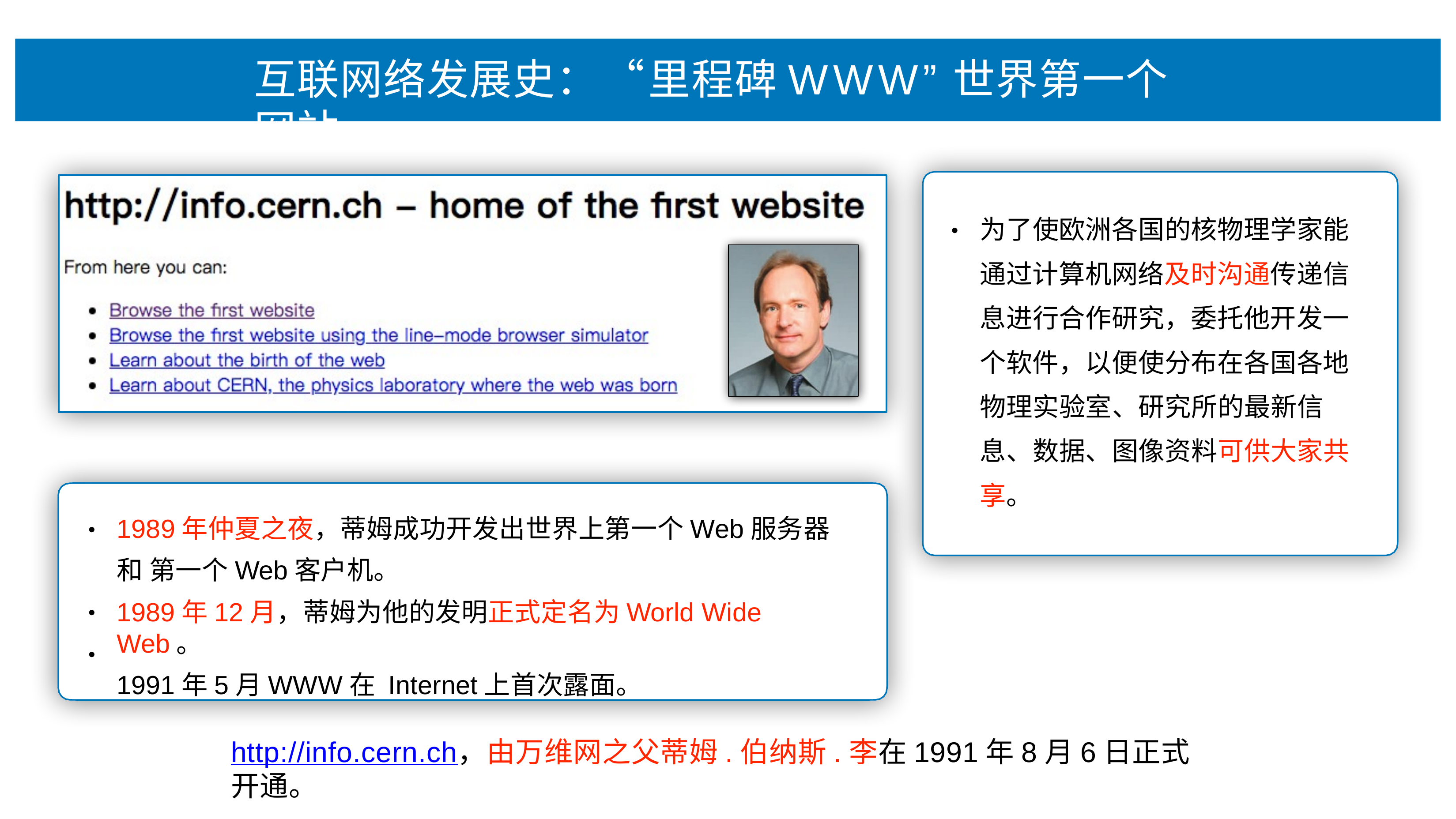

# 互联⽹络发展史：“⾥程碑WWW”世界第⼀个⽹站

为了使欧洲各国的核物理学家能 通过计算机⽹络及时沟通传递信 息进⾏合作研究，委托他开发⼀ 个软件，以便使分布在各国各地 物理实验室、研究所的最新信 息、数据、图像资料可供⼤家共 享。
•

1989年仲夏之夜，蒂姆成功开发出世界上第⼀个Web服务器和 第⼀个Web客户机。
1989年12⽉，蒂姆为他的发明正式定名为World Wide Web。
1991年5⽉WWW在 Internet上⾸次露⾯。
•
•
•
http://info.cern.ch，由万维⽹之⽗蒂姆.伯纳斯.李在1991年8⽉6⽇正式开通。